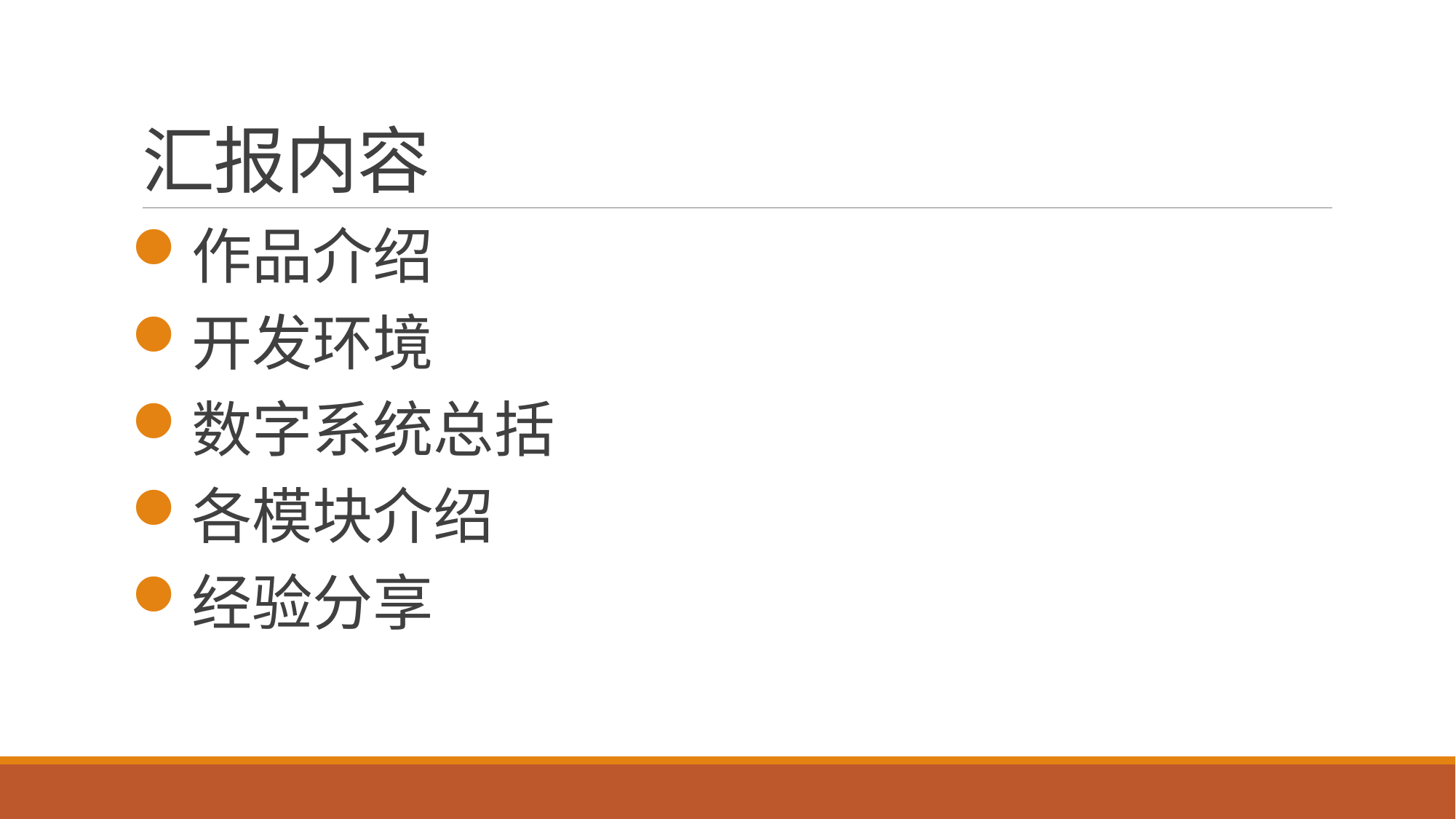

# 汇报内容
作品介绍
开发环境
数字系统总括
各模块介绍
经验分享